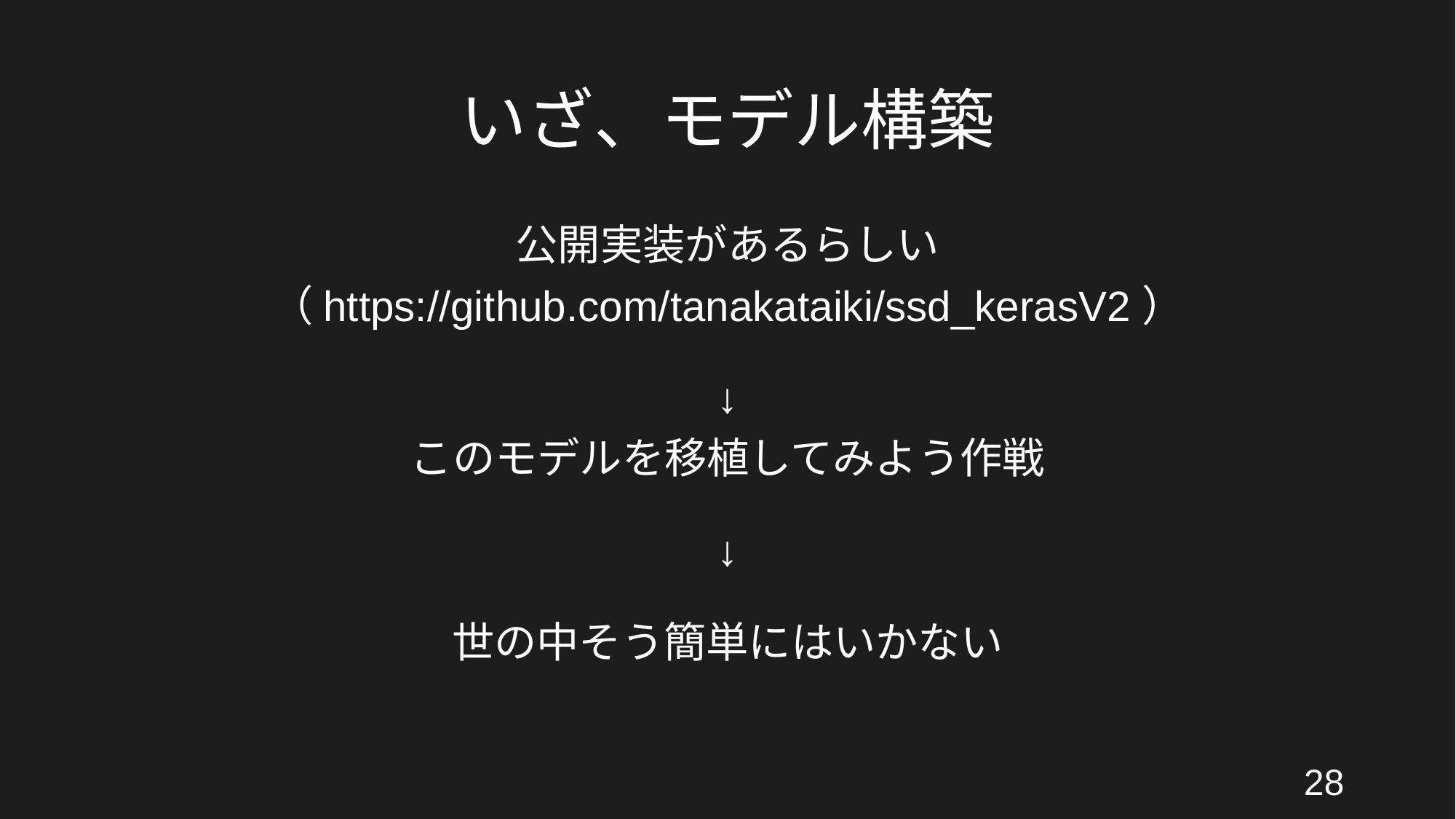

# いざ、モデル構築
公開実装があるらしい
（https://github.com/tanakataiki/ssd_kerasV2）
↓
このモデルを移植してみよう作戦
↓
世の中そう簡単にはいかない
28